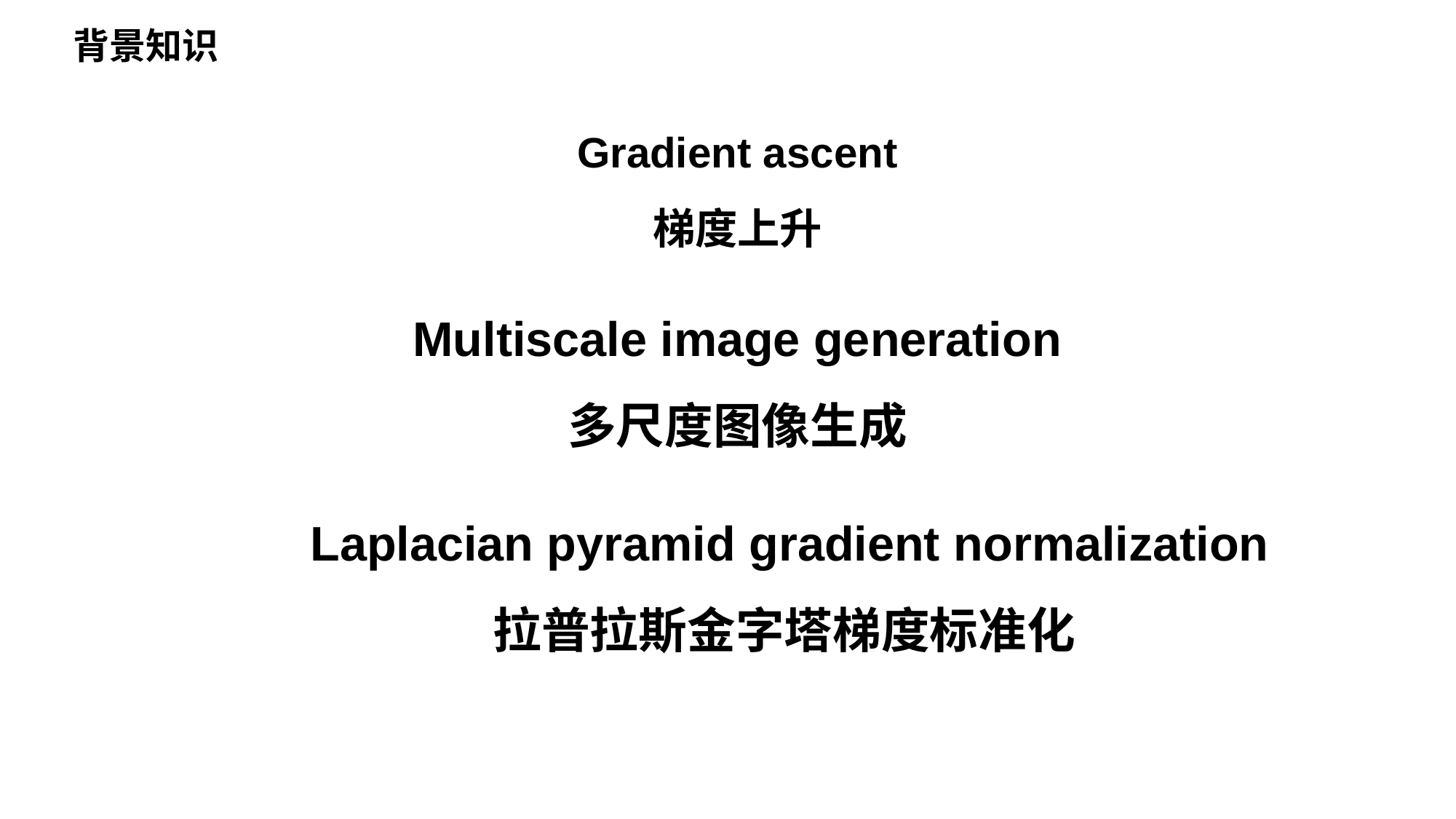

背景知识
Gradient ascent
梯度上升
Multiscale image generation
多尺度图像生成
Laplacian pyramid gradient normalization
拉普拉斯金字塔梯度标准化